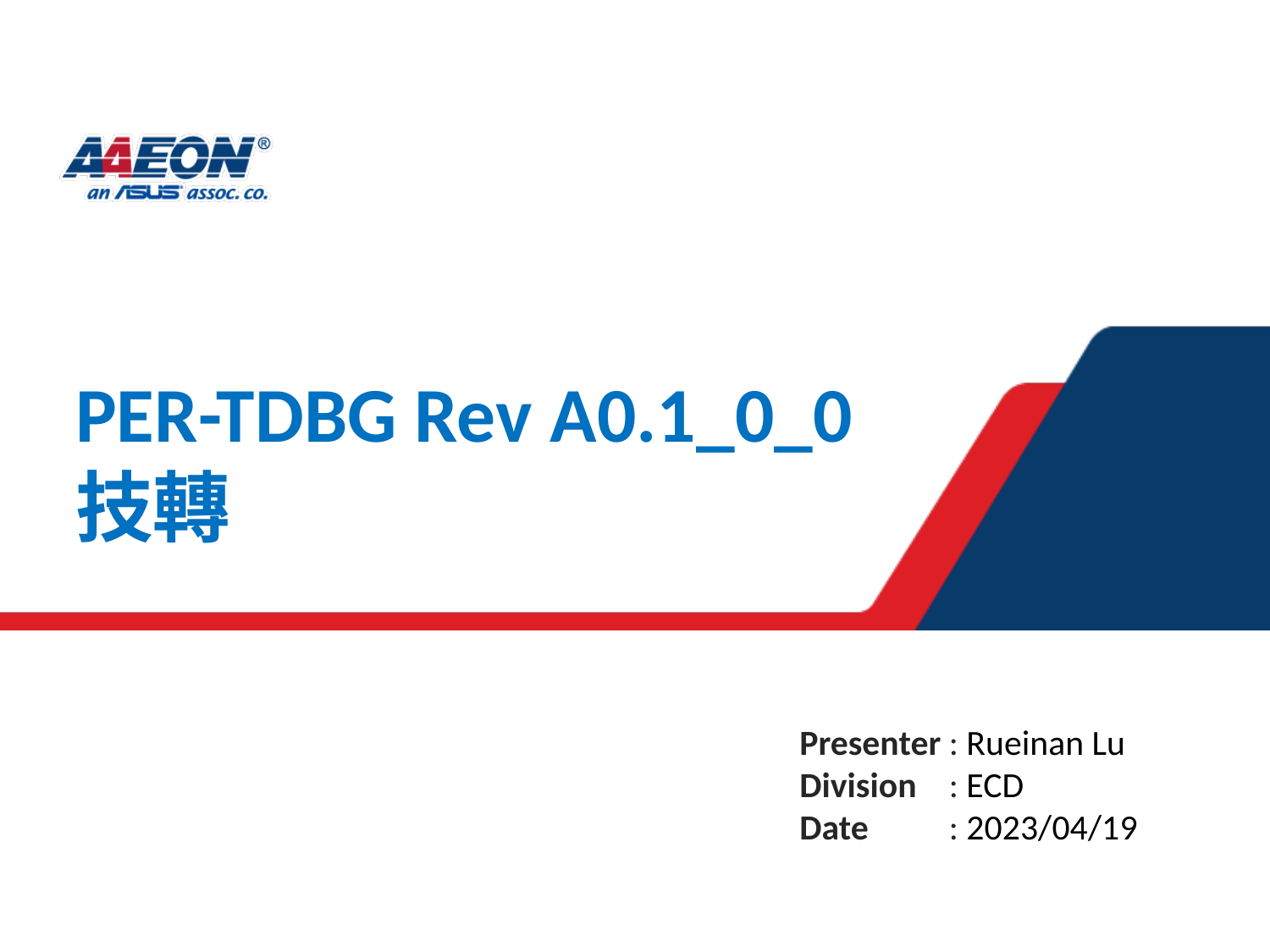

# PER-TDBG Rev A0.1_0_0 技轉
Presenter :
Division    :
Date          :
Rueinan Lu
ECD
2023/04/19